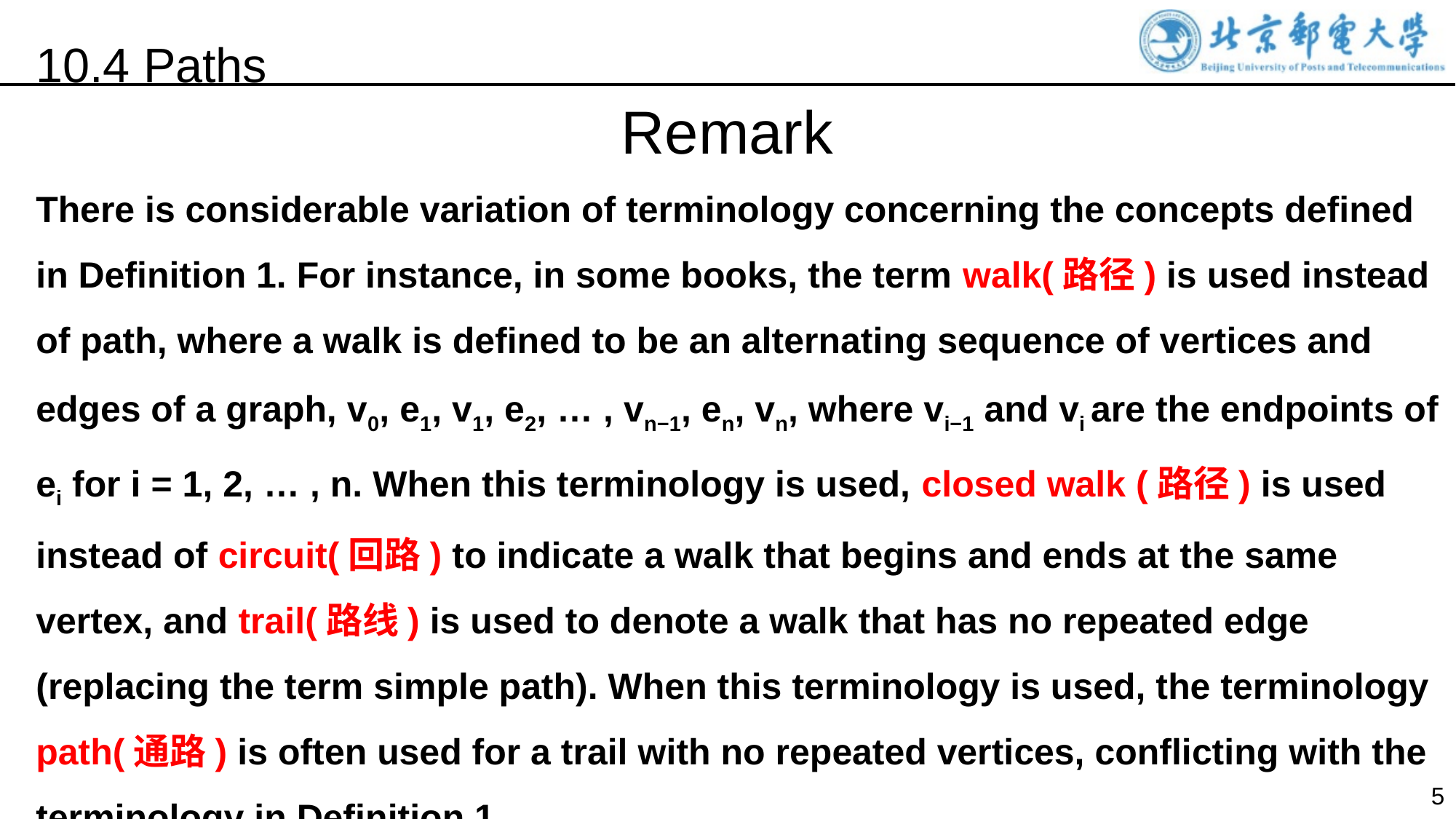

10.4 Paths
Remark
There is considerable variation of terminology concerning the concepts defined in Definition 1. For instance, in some books, the term walk(路径) is used instead of path, where a walk is defined to be an alternating sequence of vertices and edges of a graph, v0, e1, v1, e2, … , vn−1, en, vn, where vi−1 and vi are the endpoints of ei for i = 1, 2, … , n. When this terminology is used, closed walk (路径) is used instead of circuit(回路) to indicate a walk that begins and ends at the same vertex, and trail(路线) is used to denote a walk that has no repeated edge (replacing the term simple path). When this terminology is used, the terminology path(通路) is often used for a trail with no repeated vertices, conflicting with the terminology in Definition 1.